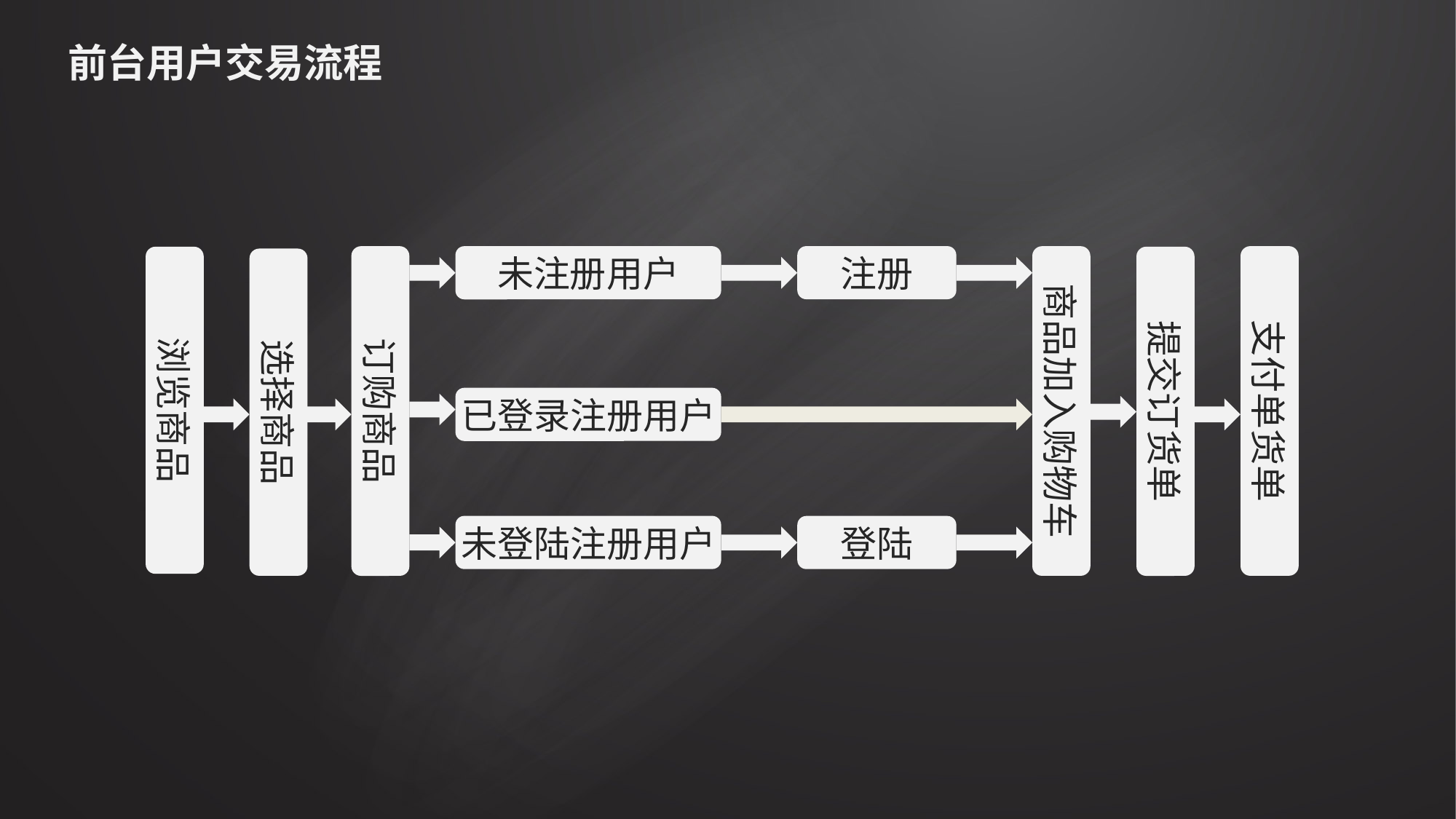

# 前台用户交易流程
订购商品
注册
登陆
支付单货单
未注册用户
已登录注册用户
未登陆注册用户
商品加入购物车
浏览商品
提交订货单
选择商品